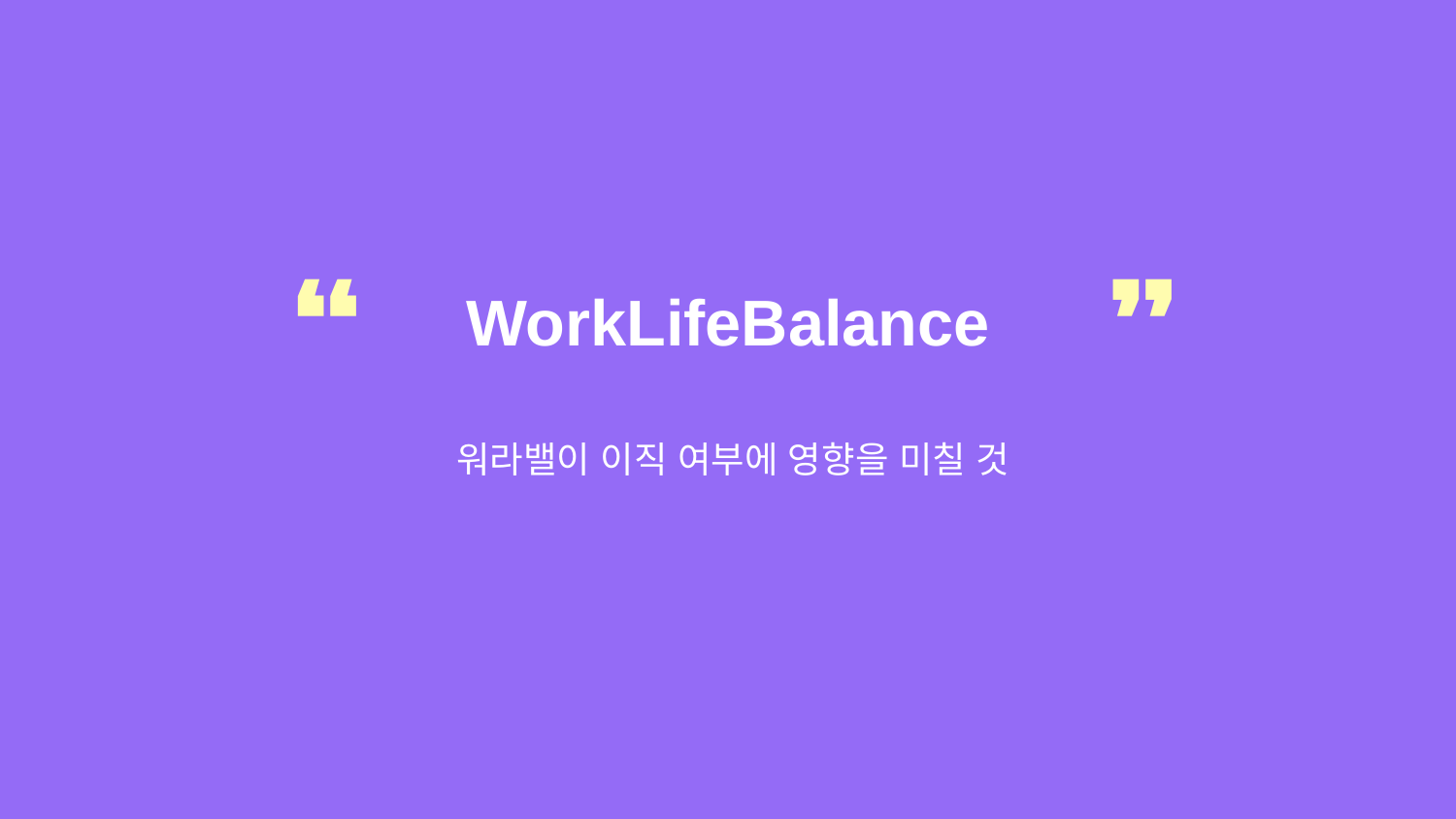

“
”
WorkLifeBalance
워라밸이 이직 여부에 영향을 미칠 것